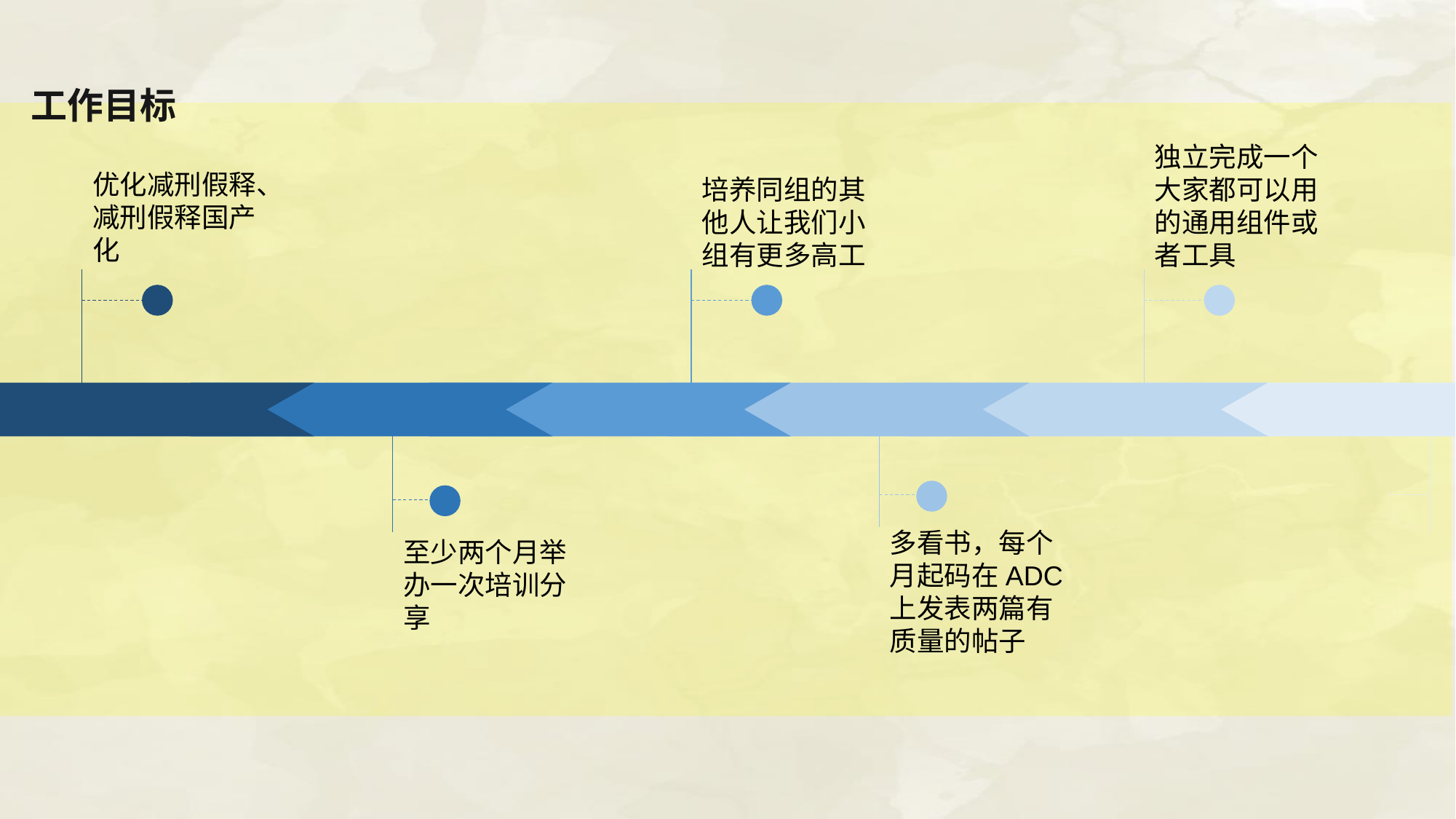

工作目标

独立完成一个大家都可以用的通用组件或者工具
优化减刑假释、减刑假释国产化
培养同组的其他人让我们小组有更多高工

多看书，每个月起码在ADC上发表两篇有质量的帖子
至少两个月举办一次培训分享